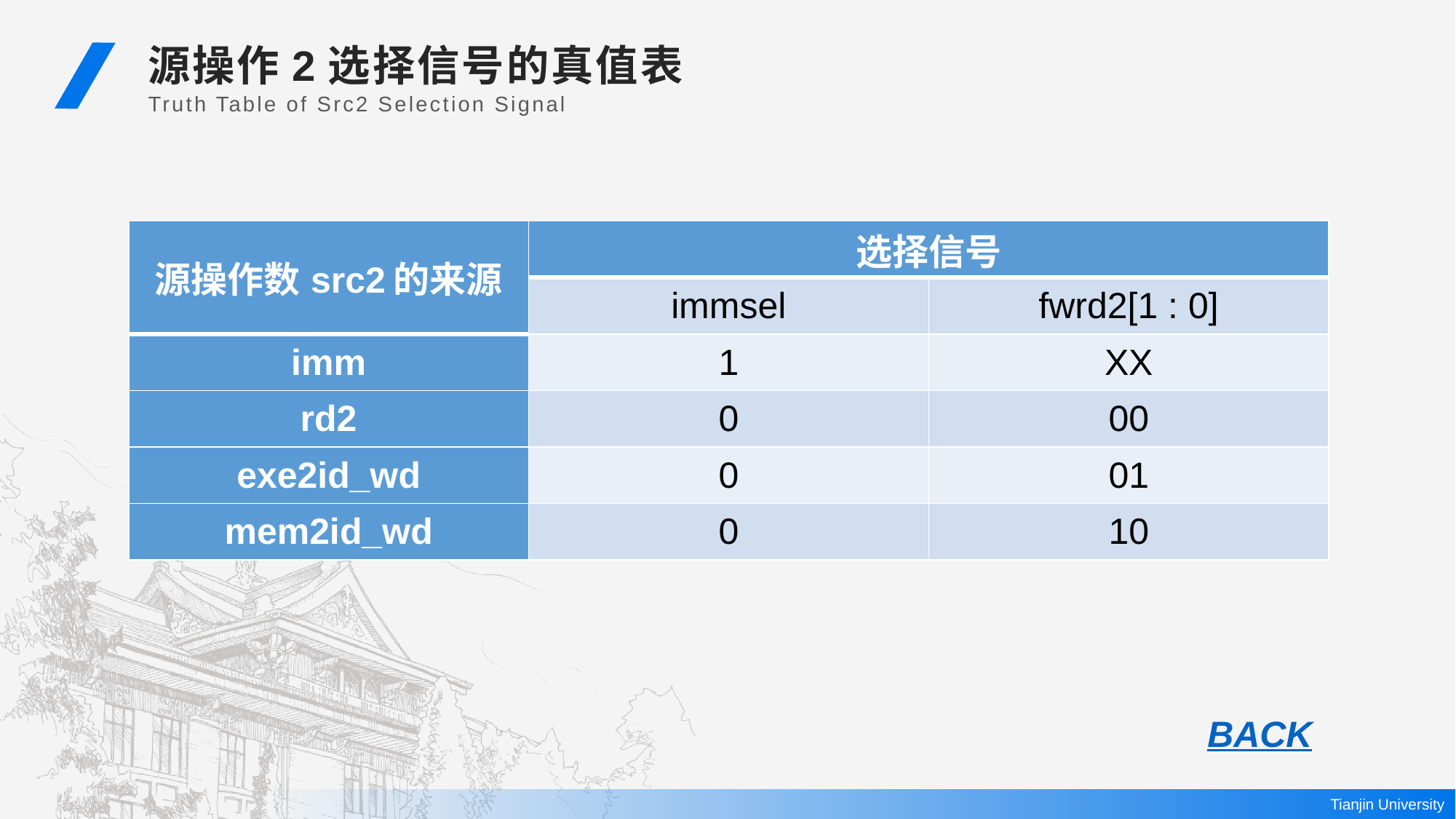

源操作2选择信号的真值表
Truth Table of Src2 Selection Signal
| 源操作数src2的来源 | 选择信号 |  |
| --- | --- | --- |
|  | immsel | fwrd2[1 : 0] |
| imm | 1 | XX |
| rd2 | 0 | 00 |
| exe2id\_wd | 0 | 01 |
| mem2id\_wd | 0 | 10 |
BACK